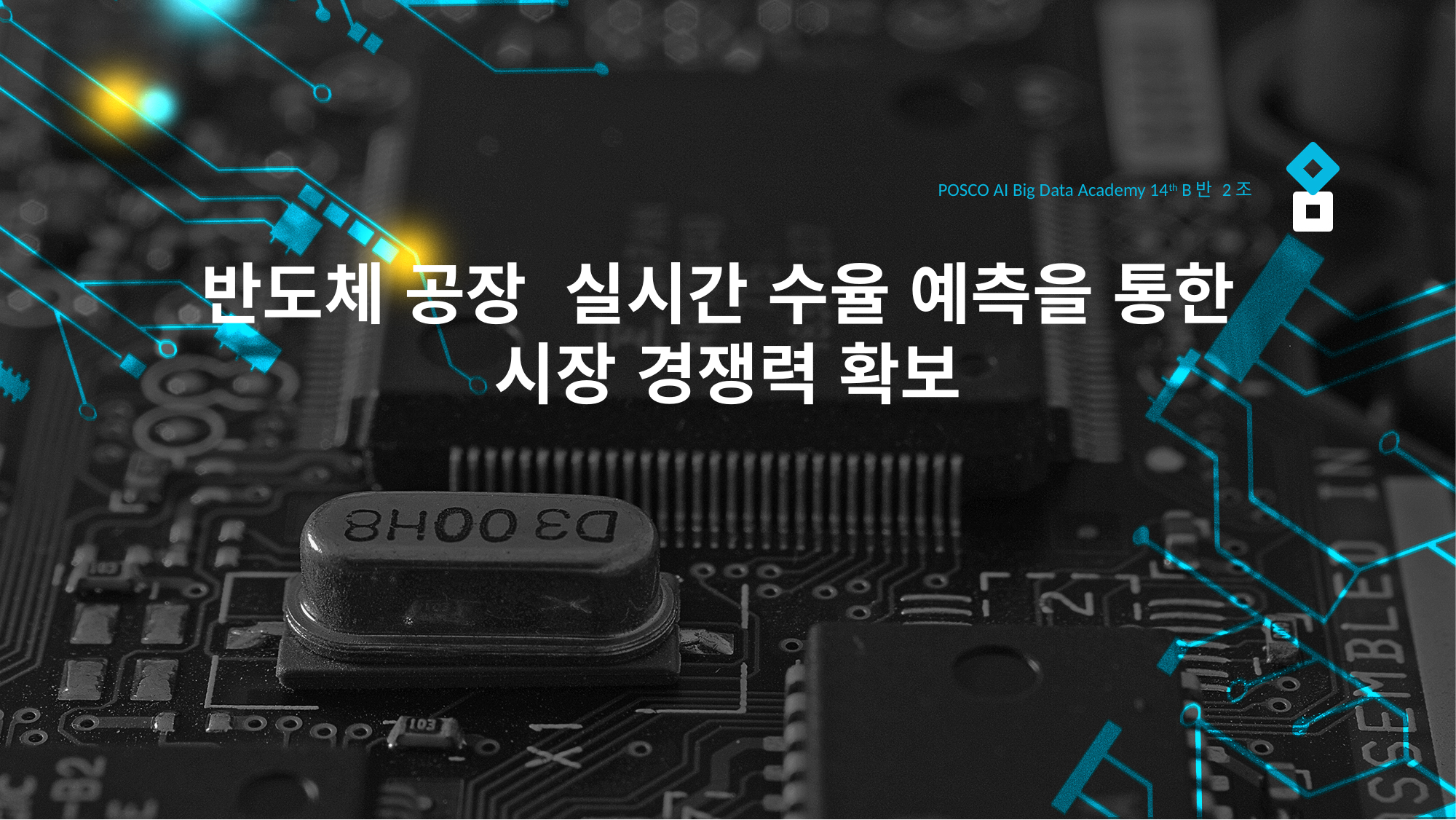

POSCO AI Big Data Academy 14th B반 2조
# 반도체 공장  실시간 수율 예측을 통한 시장 경쟁력 확보